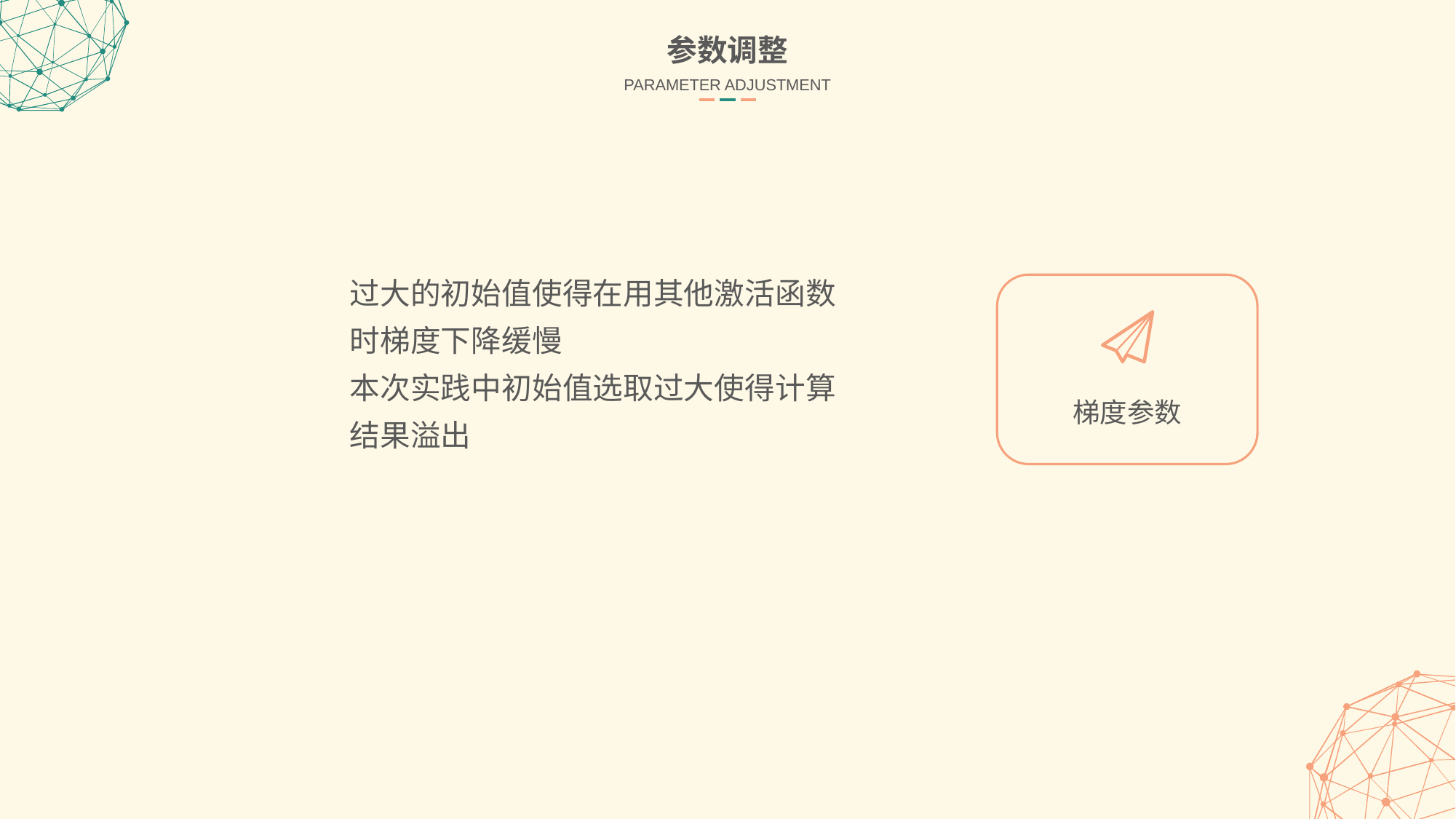

参数调整
PARAMETER ADJUSTMENT
过大的初始值使得在用其他激活函数时梯度下降缓慢
本次实践中初始值选取过大使得计算结果溢出

梯度参数